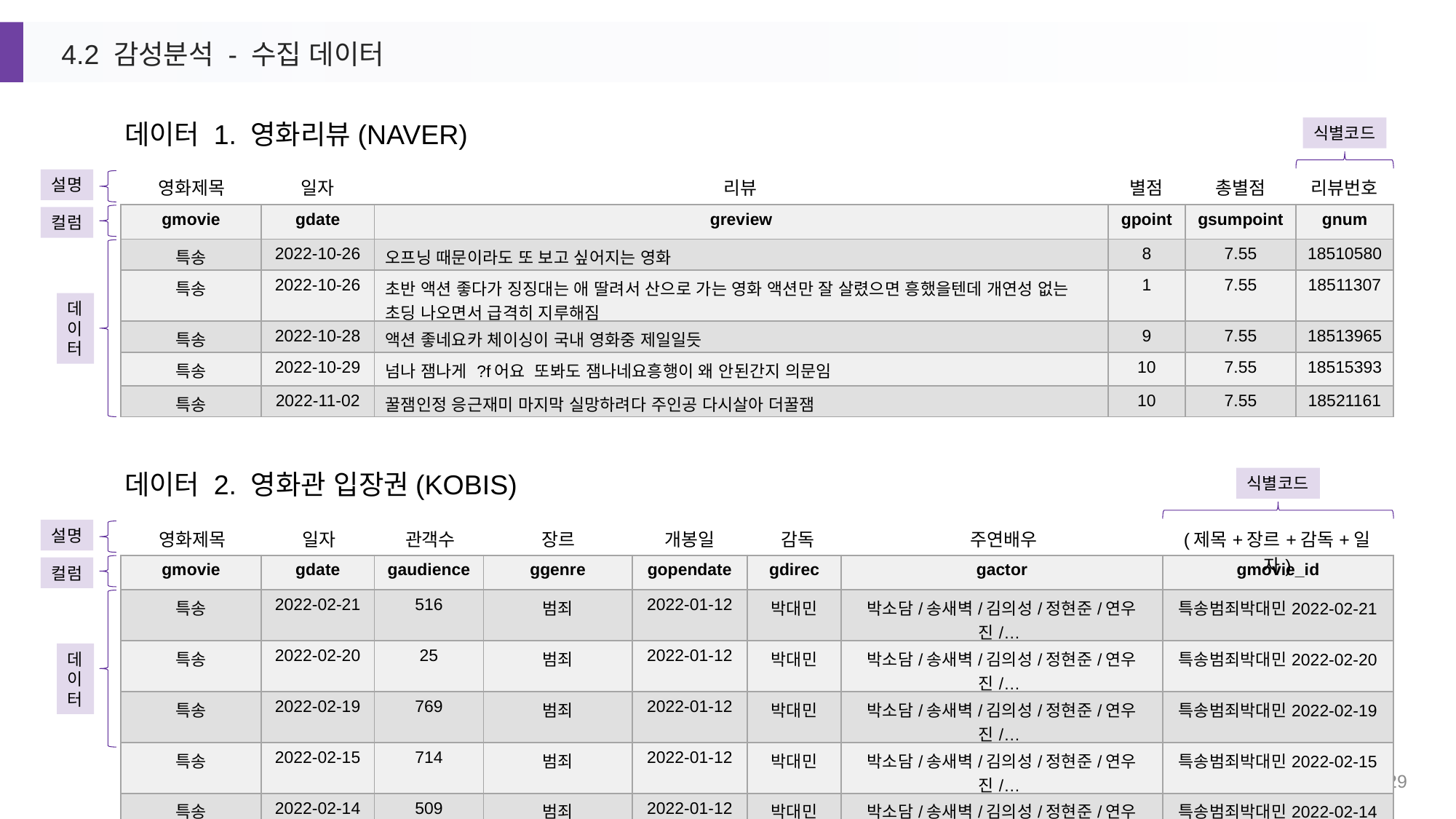

4.2 감성분석 - 수집 데이터
데이터 1. 영화리뷰(NAVER)

식별코드
| 영화제목 | 일자 | 리뷰 | 별점 | 총별점 | 리뷰번호 |
| --- | --- | --- | --- | --- | --- |
설명

| gmovie | gdate | greview | gpoint | gsumpoint | gnum |
| --- | --- | --- | --- | --- | --- |
| 특송 | 2022-10-26 | 오프닝 때문이라도 또 보고 싶어지는 영화 | 8 | 7.55 | 18510580 |
| 특송 | 2022-10-26 | 초반 액션 좋다가 징징대는 애 딸려서 산으로 가는 영화 액션만 잘 살렸으면 흥했을텐데 개연성 없는 초딩 나오면서 급격히 지루해짐 | 1 | 7.55 | 18511307 |
| 특송 | 2022-10-28 | 액션 좋네요카 체이싱이 국내 영화중 제일일듯 | 9 | 7.55 | 18513965 |
| 특송 | 2022-10-29 | 넘나 잼나게 ?f어요 또봐도 잼나네요흥행이 왜 안된간지 의문임 | 10 | 7.55 | 18515393 |
| 특송 | 2022-11-02 | 꿀잼인정 응근재미 마지막 실망하려다 주인공 다시살아 더꿀잼 | 10 | 7.55 | 18521161 |

컬럼

데
이
터

데이터 2. 영화관 입장권(KOBIS)
식별코드
설명
| 영화제목 | 일자 | 관객수 | 장르 | 개봉일 | 감독 | 주연배우 | (제목+장르+감독+일자) |
| --- | --- | --- | --- | --- | --- | --- | --- |

| gmovie | gdate | gaudience | ggenre | gopendate | gdirec | gactor | gmovie\_id |
| --- | --- | --- | --- | --- | --- | --- | --- |
| 특송 | 2022-02-21 | 516 | 범죄 | 2022-01-12 | 박대민 | 박소담/송새벽/김의성/정현준/연우진/… | 특송범죄박대민2022-02-21 |
| 특송 | 2022-02-20 | 25 | 범죄 | 2022-01-12 | 박대민 | 박소담/송새벽/김의성/정현준/연우진/… | 특송범죄박대민2022-02-20 |
| 특송 | 2022-02-19 | 769 | 범죄 | 2022-01-12 | 박대민 | 박소담/송새벽/김의성/정현준/연우진/… | 특송범죄박대민2022-02-19 |
| 특송 | 2022-02-15 | 714 | 범죄 | 2022-01-12 | 박대민 | 박소담/송새벽/김의성/정현준/연우진/… | 특송범죄박대민2022-02-15 |
| 특송 | 2022-02-14 | 509 | 범죄 | 2022-01-12 | 박대민 | 박소담/송새벽/김의성/정현준/연우진/… | 특송범죄박대민2022-02-14 |

컬럼

데
이
터
Copyrightⓒ 아시아경제교육센터. All Rights Reserved.